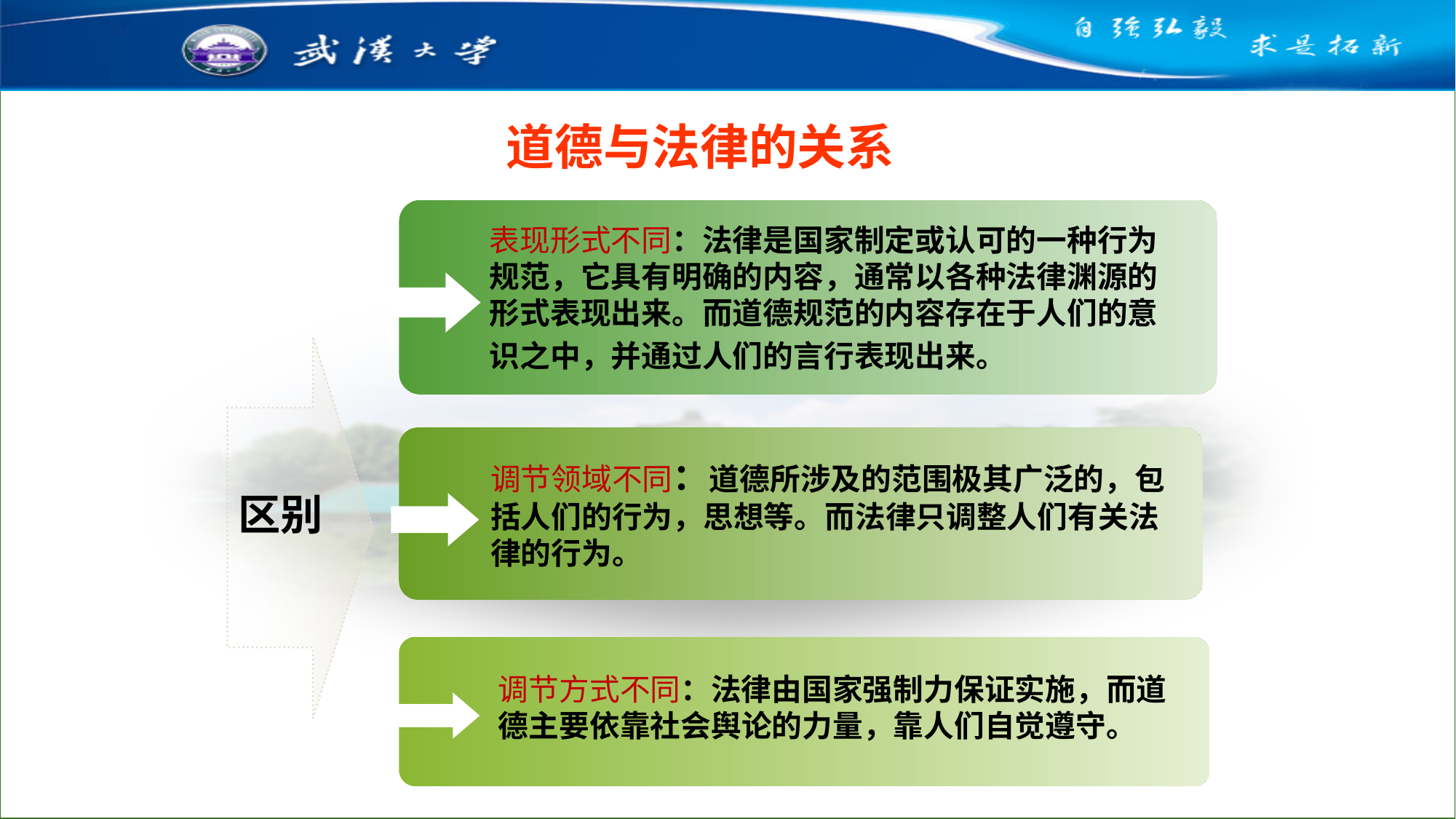

#
道德与法律的关系

表现形式不同：法律是国家制定或认可的一种行为规范，它具有明确的内容，通常以各种法律渊源的形式表现出来。而道德规范的内容存在于人们的意识之中，并通过人们的言行表现出来。

调节领域不同：道德所涉及的范围极其广泛的，包括人们的行为，思想等。而法律只调整人们有关法律的行为。
区别

调节方式不同：法律由国家强制力保证实施，而道德主要依靠社会舆论的力量，靠人们自觉遵守。